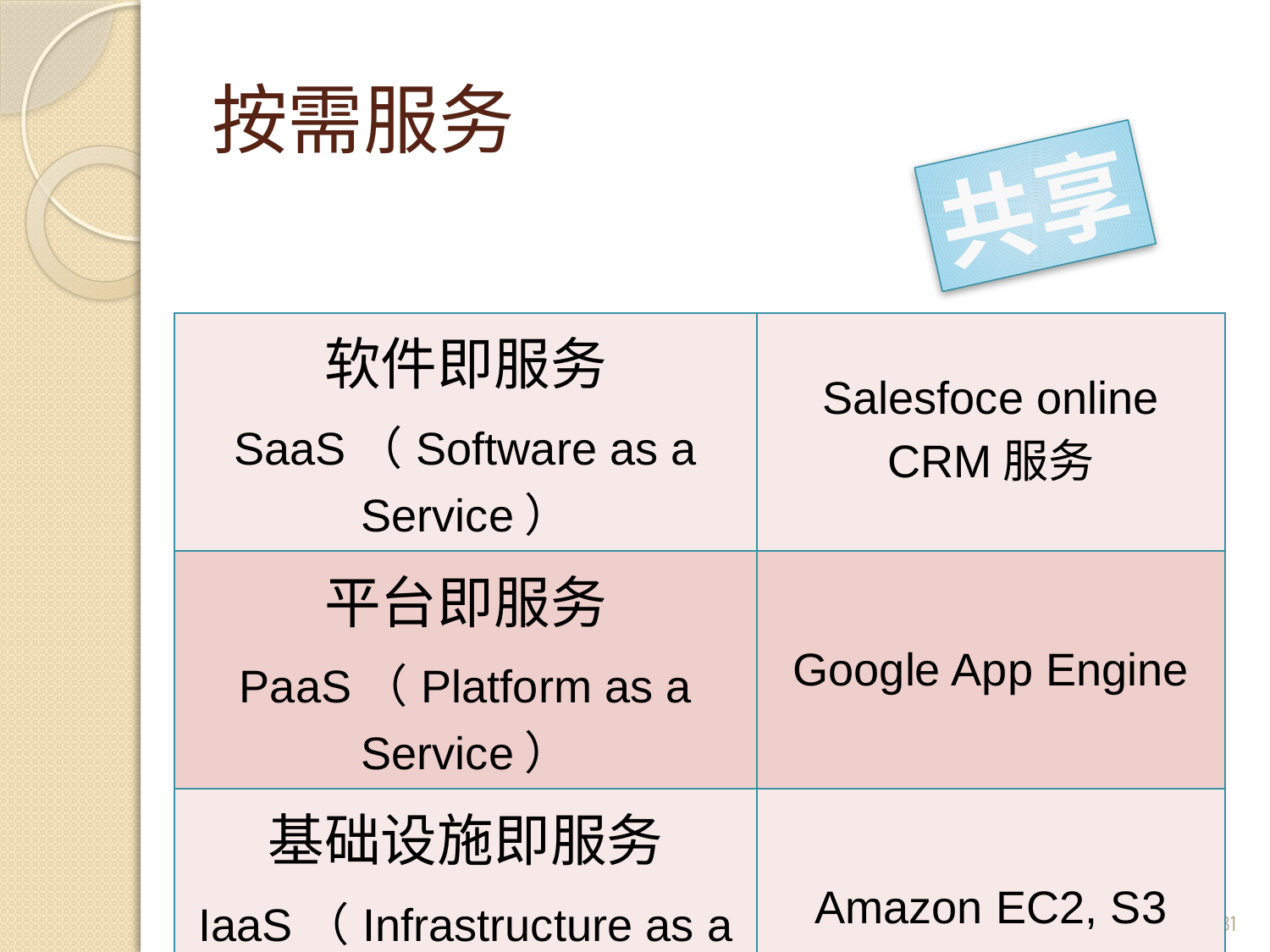

# 按需服务
共享
| 软件即服务 SaaS（Software as a Service） | Salesfoce online CRM服务 |
| --- | --- |
| 平台即服务 PaaS（Platform as a Service） | Google App Engine |
| 基础设施即服务 IaaS（Infrastructure as a Service） | Amazon EC2, S3 |
31